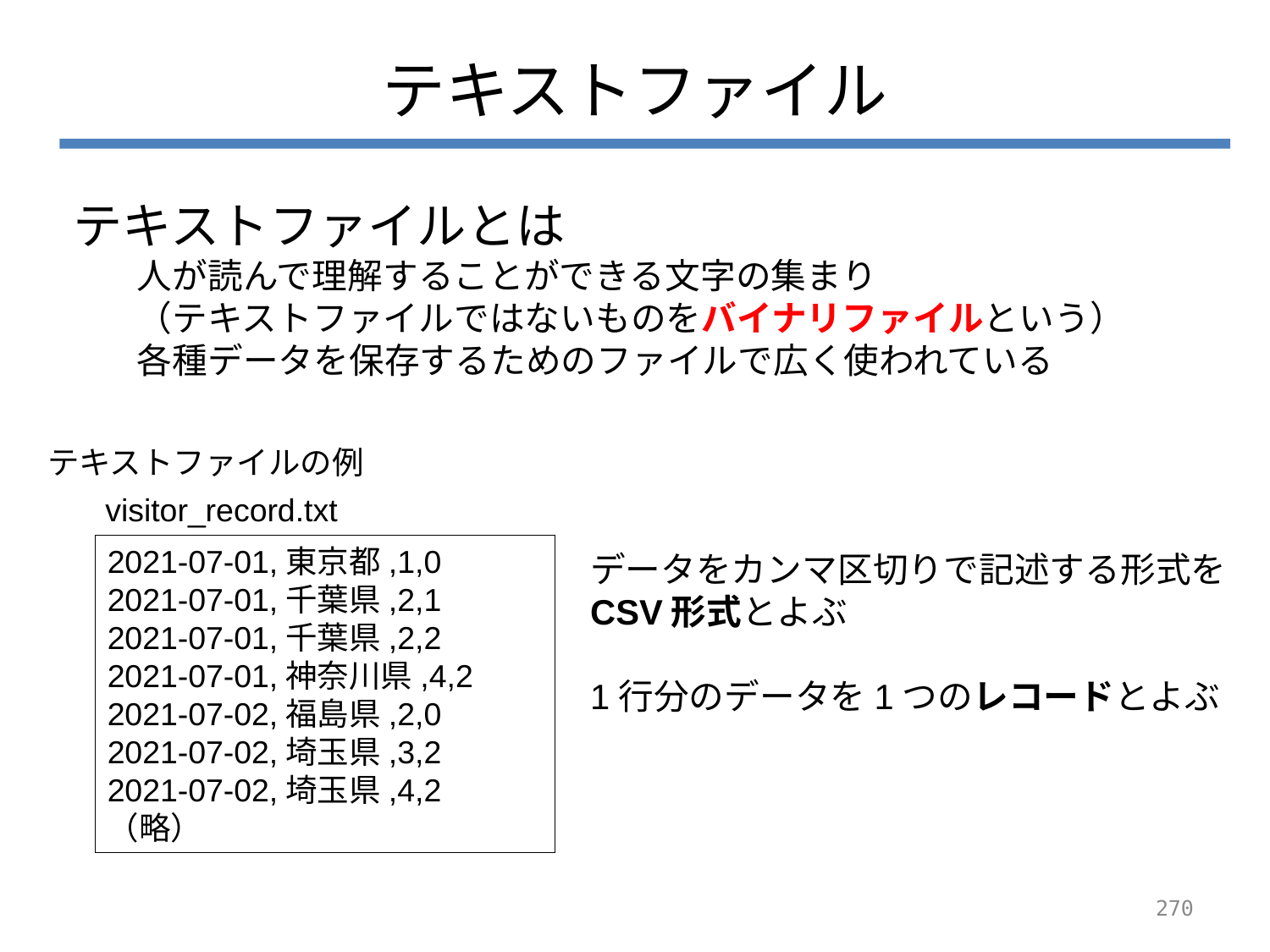

# テキストファイル
テキストファイルとは
人が読んで理解することができる文字の集まり
（テキストファイルではないものをバイナリファイルという）
各種データを保存するためのファイルで広く使われている
テキストファイルの例
visitor_record.txt
2021-07-01,東京都,1,0
2021-07-01,千葉県,2,1
2021-07-01,千葉県,2,2
2021-07-01,神奈川県,4,2
2021-07-02,福島県,2,0
2021-07-02,埼玉県,3,2
2021-07-02,埼玉県,4,2
（略）
データをカンマ区切りで記述する形式を
CSV形式とよぶ

1行分のデータを1つのレコードとよぶ
270